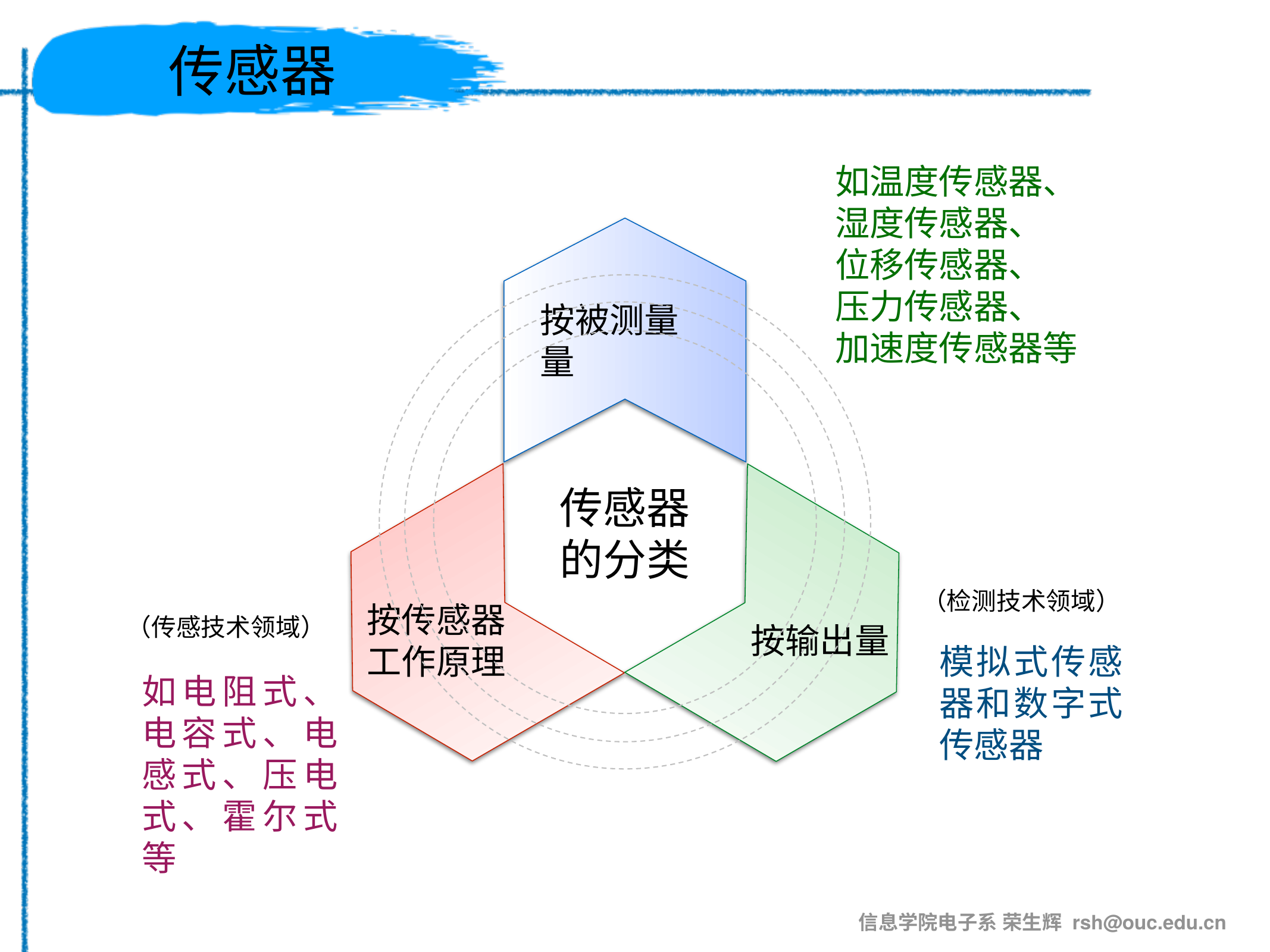

# 传感器
如温度传感器、
湿度传感器、
位移传感器、
压力传感器、
加速度传感器等

按被测量量

传感器的分类

按传感器
工作原理
按输出量
（检测技术领域）
（传感技术领域）
模拟式传感器和数字式传感器
如电阻式、电容式、电感式、压电式、霍尔式等